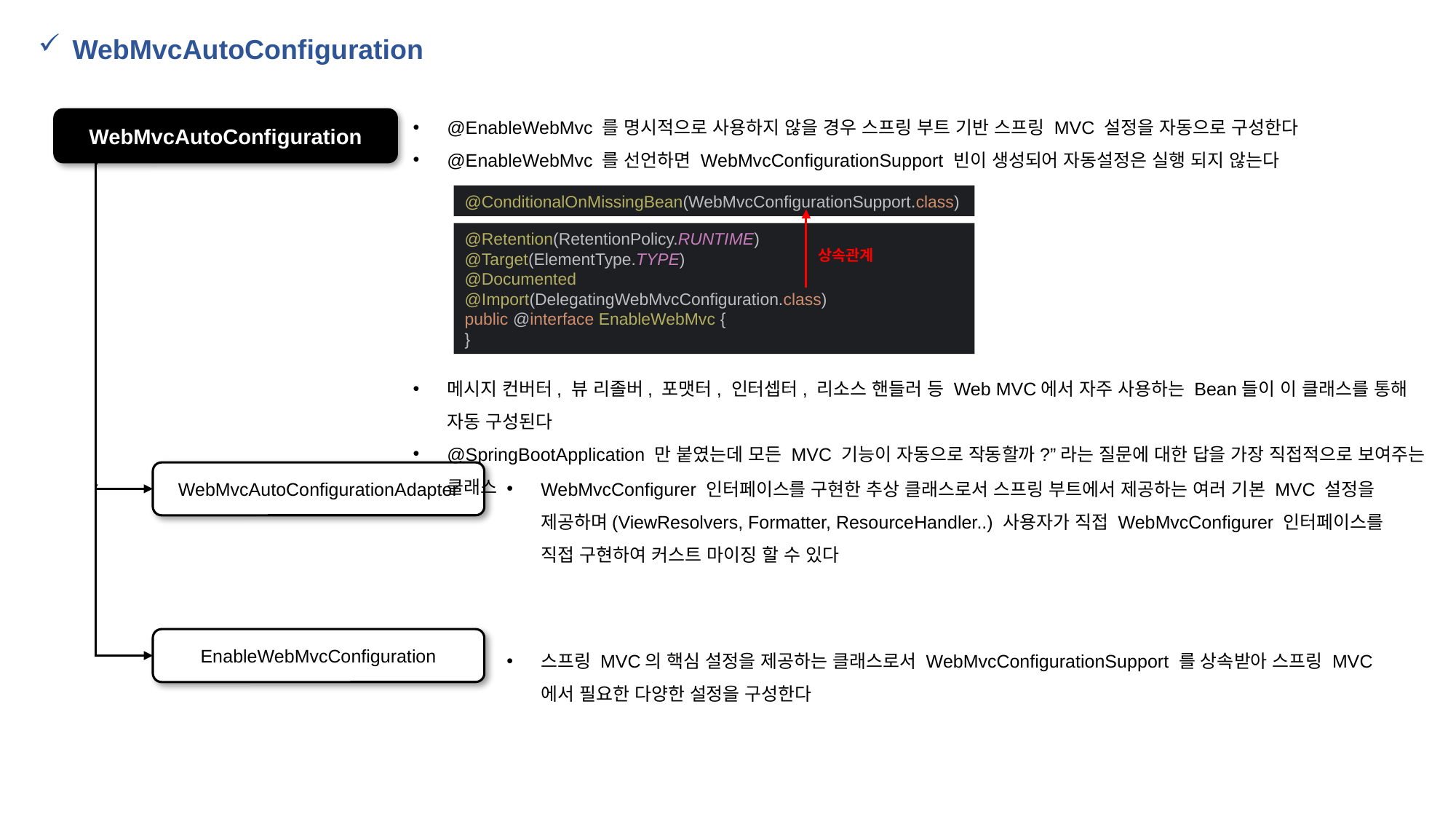

WebMvcAutoConfiguration

@EnableWebMvc 를 명시적으로 사용하지 않을 경우 스프링 부트 기반 스프링 MVC 설정을 자동으로 구성한다
@EnableWebMvc 를 선언하면 WebMvcConfigurationSupport 빈이 생성되어 자동설정은 실행 되지 않는다

메시지 컨버터, 뷰 리졸버, 포맷터, 인터셉터, 리소스 핸들러 등 Web MVC에서 자주 사용하는 Bean들이 이 클래스를 통해 자동 구성된다
@SpringBootApplication 만 붙였는데 모든 MVC 기능이 자동으로 작동할까?”라는 질문에 대한 답을 가장 직접적으로 보여주는 클래스
WebMvcAutoConfiguration
@ConditionalOnMissingBean(WebMvcConfigurationSupport.class)
@Retention(RetentionPolicy.RUNTIME)
@Target(ElementType.TYPE)
@Documented
@Import(DelegatingWebMvcConfiguration.class)
public @interface EnableWebMvc {
}
상속관계
WebMvcConfigurer 인터페이스를 구현한 추상 클래스로서 스프링 부트에서 제공하는 여러 기본 MVC 설정을 제공하며(ViewResolvers, Formatter, ResourceHandler..) 사용자가 직접 WebMvcConfigurer 인터페이스를 직접 구현하여 커스트 마이징 할 수 있다
WebMvcAutoConfigurationAdapter
EnableWebMvcConfiguration
스프링 MVC의 핵심 설정을 제공하는 클래스로서 WebMvcConfigurationSupport 를 상속받아 스프링 MVC에서 필요한 다양한 설정을 구성한다